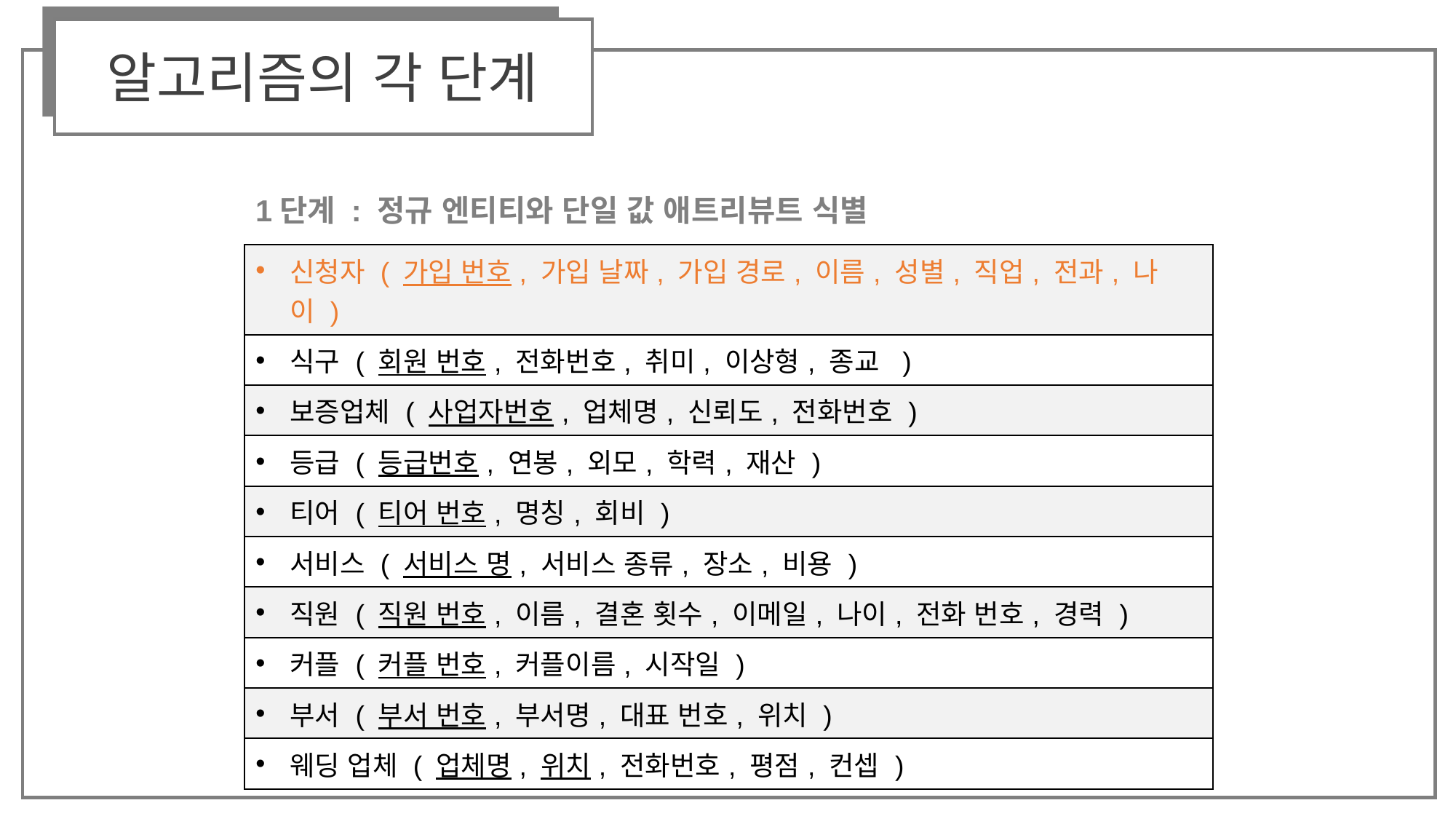

알고리즘의 각 단계
1단계 : 정규 엔티티와 단일 값 애트리뷰트 식별
| 신청자 ( 가입 번호, 가입 날짜, 가입 경로, 이름, 성별, 직업, 전과, 나이 ) |
| --- |
| 식구 ( 회원 번호, 전화번호, 취미, 이상형, 종교 ) |
| 보증업체 ( 사업자번호, 업체명, 신뢰도, 전화번호 ) |
| 등급 ( 등급번호, 연봉, 외모, 학력, 재산 ) |
| 티어 ( 티어 번호, 명칭, 회비 ) |
| 서비스 ( 서비스 명, 서비스 종류, 장소, 비용 ) |
| 직원 ( 직원 번호, 이름, 결혼 횟수, 이메일, 나이, 전화 번호, 경력 ) |
| 커플 ( 커플 번호, 커플이름, 시작일 ) |
| 부서 ( 부서 번호, 부서명, 대표 번호, 위치 ) |
| 웨딩 업체 ( 업체명, 위치, 전화번호, 평점, 컨셉 ) |